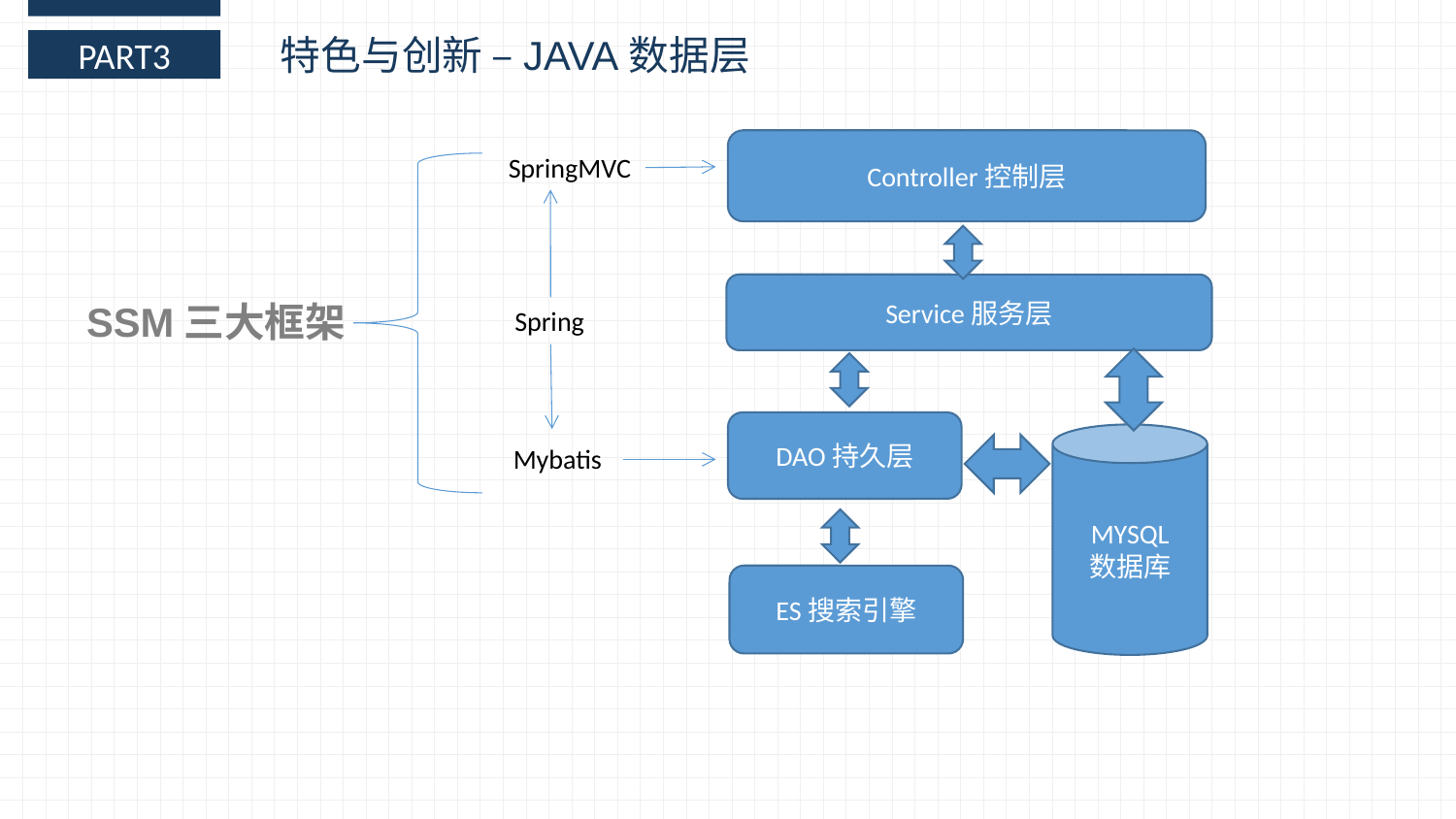

特色与创新 –JAVA数据层
PART3
Controller控制层
SpringMVC

Service服务层
SSM三大框架
Spring

DAO持久层

MYSQL
数据库
Mybatis

ES搜索引擎